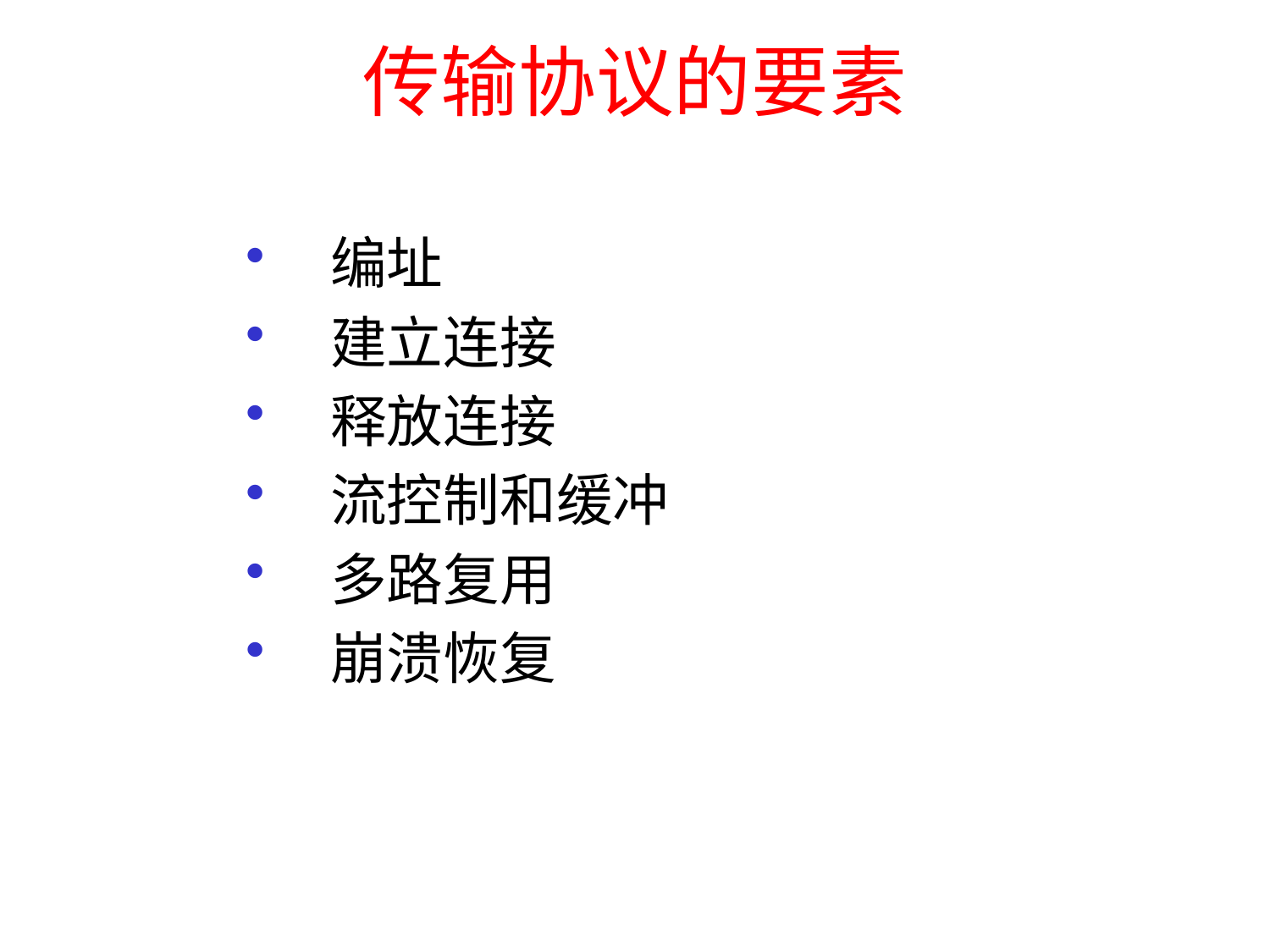

# 传输协议的要素
编址
建立连接
释放连接
流控制和缓冲
多路复用
崩溃恢复